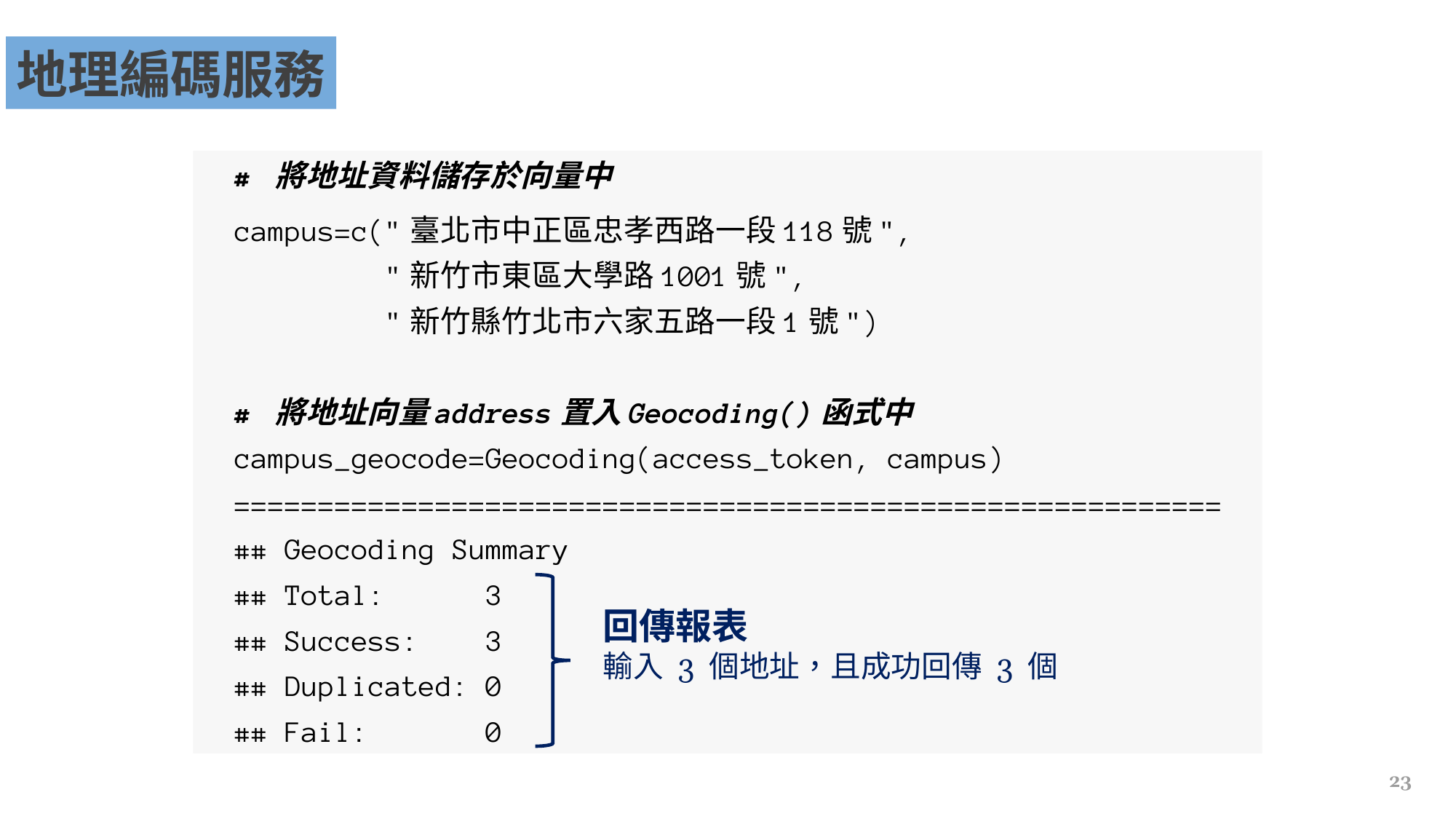

地理編碼服務
# 將地址資料儲存於向量中
campus=c("臺北市中正區忠孝西路一段118號",
         "新竹市東區大學路1001號",
         "新竹縣竹北市六家五路一段1號")

# 將地址向量address置入Geocoding()函式中
campus_geocode=Geocoding(access_token, campus)
===========================================================
## Geocoding Summary
## Total:      3
## Success:    3
## Duplicated: 0
## Fail:       0

回傳報表
輸入 3 個地址，且成功回傳 3 個
23